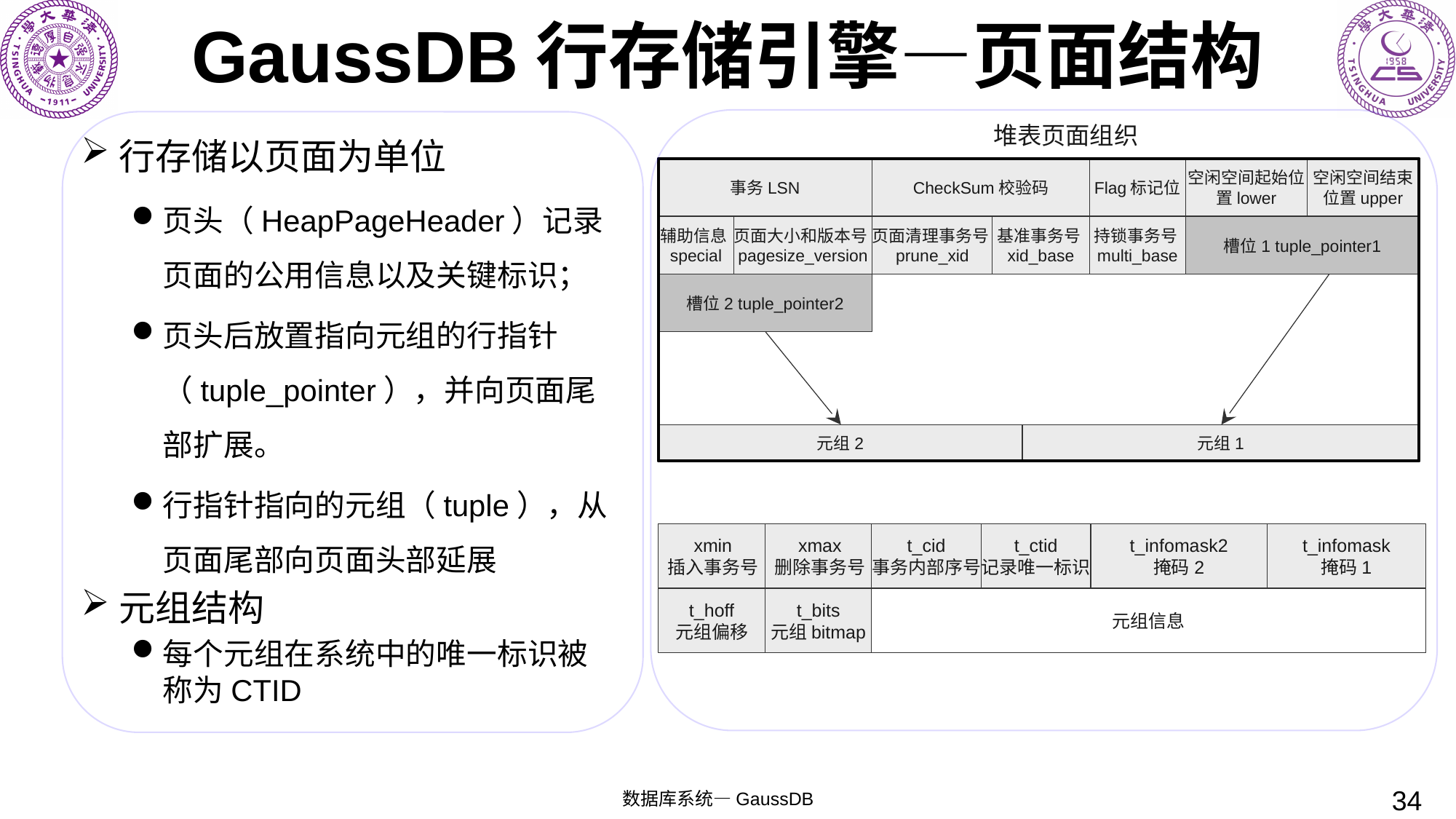

# GaussDB行存储引擎—页面结构

堆表页面组织
事务LSN
CheckSum校验码
Flag标记位
空闲空间起始位置lower
空闲空间结束位置upper
辅助信息special
页面大小和版本号pagesize_version
页面清理事务号prune_xid
基准事务号xid_base
持锁事务号multi_base
槽位1 tuple_pointer1
槽位2 tuple_pointer2

元组2
元组1

行存储以页面为单位
页头（HeapPageHeader）记录页面的公用信息以及关键标识；
页头后放置指向元组的行指针（tuple_pointer），并向页面尾部扩展。
行指针指向的元组（tuple），从页面尾部向页面头部延展
元组结构
每个元组在系统中的唯一标识被称为CTID

xmin
插入事务号
xmax
删除事务号
t_cid
事务内部序号
t_ctid
记录唯一标识
t_infomask2
掩码2
t_infomask
掩码1
t_hoff
元组偏移
t_bits
元组bitmap
元组信息
34
数据库系统—GaussDB